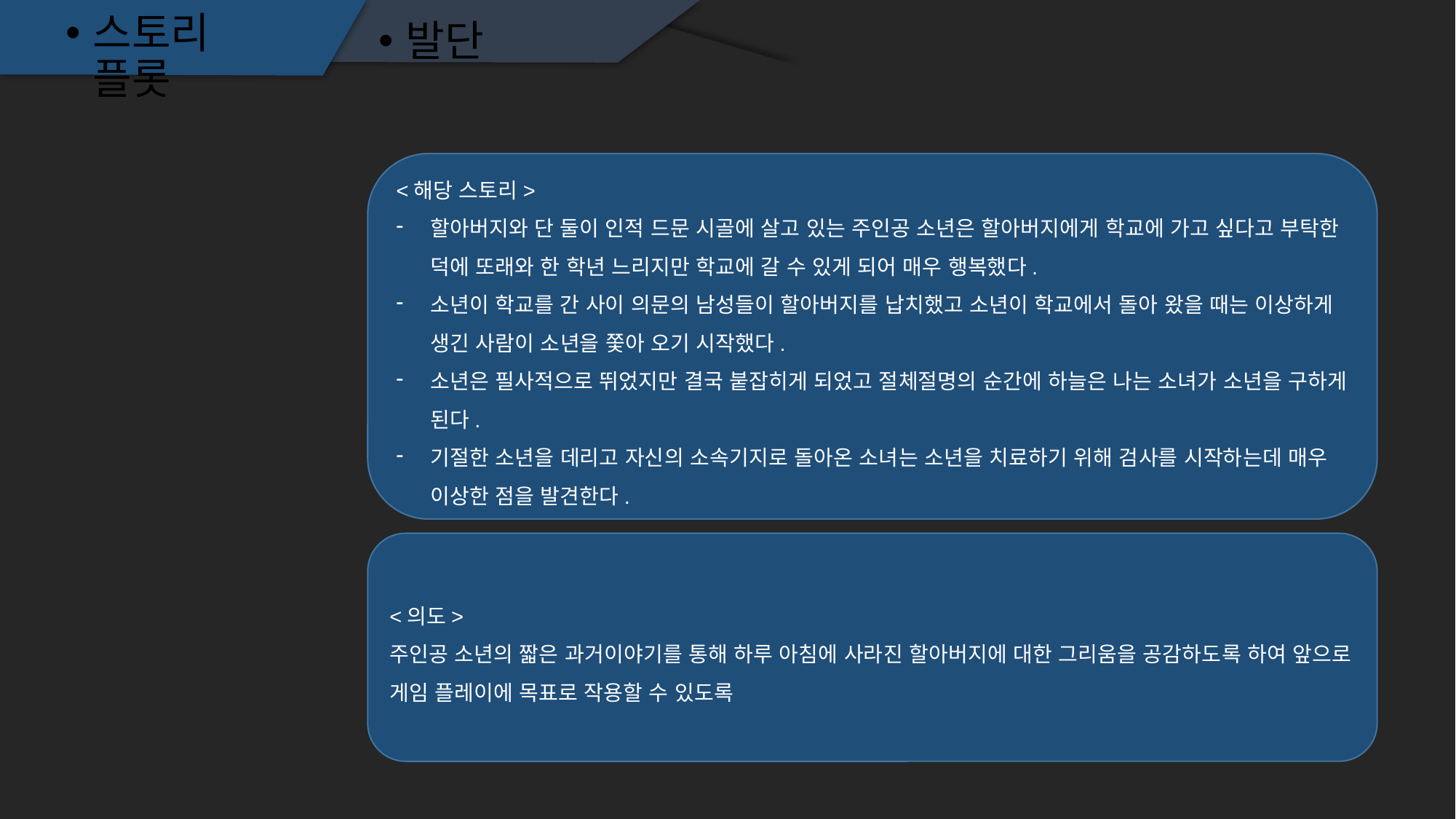

스토리 플롯
발단
<해당 스토리>
할아버지와 단 둘이 인적 드문 시골에 살고 있는 주인공 소년은 할아버지에게 학교에 가고 싶다고 부탁한 덕에 또래와 한 학년 느리지만 학교에 갈 수 있게 되어 매우 행복했다.
소년이 학교를 간 사이 의문의 남성들이 할아버지를 납치했고 소년이 학교에서 돌아 왔을 때는 이상하게 생긴 사람이 소년을 쫓아 오기 시작했다.
소년은 필사적으로 뛰었지만 결국 붙잡히게 되었고 절체절명의 순간에 하늘은 나는 소녀가 소년을 구하게 된다.
기절한 소년을 데리고 자신의 소속기지로 돌아온 소녀는 소년을 치료하기 위해 검사를 시작하는데 매우 이상한 점을 발견한다.
<의도>
주인공 소년의 짧은 과거이야기를 통해 하루 아침에 사라진 할아버지에 대한 그리움을 공감하도록 하여 앞으로 게임 플레이에 목표로 작용할 수 있도록